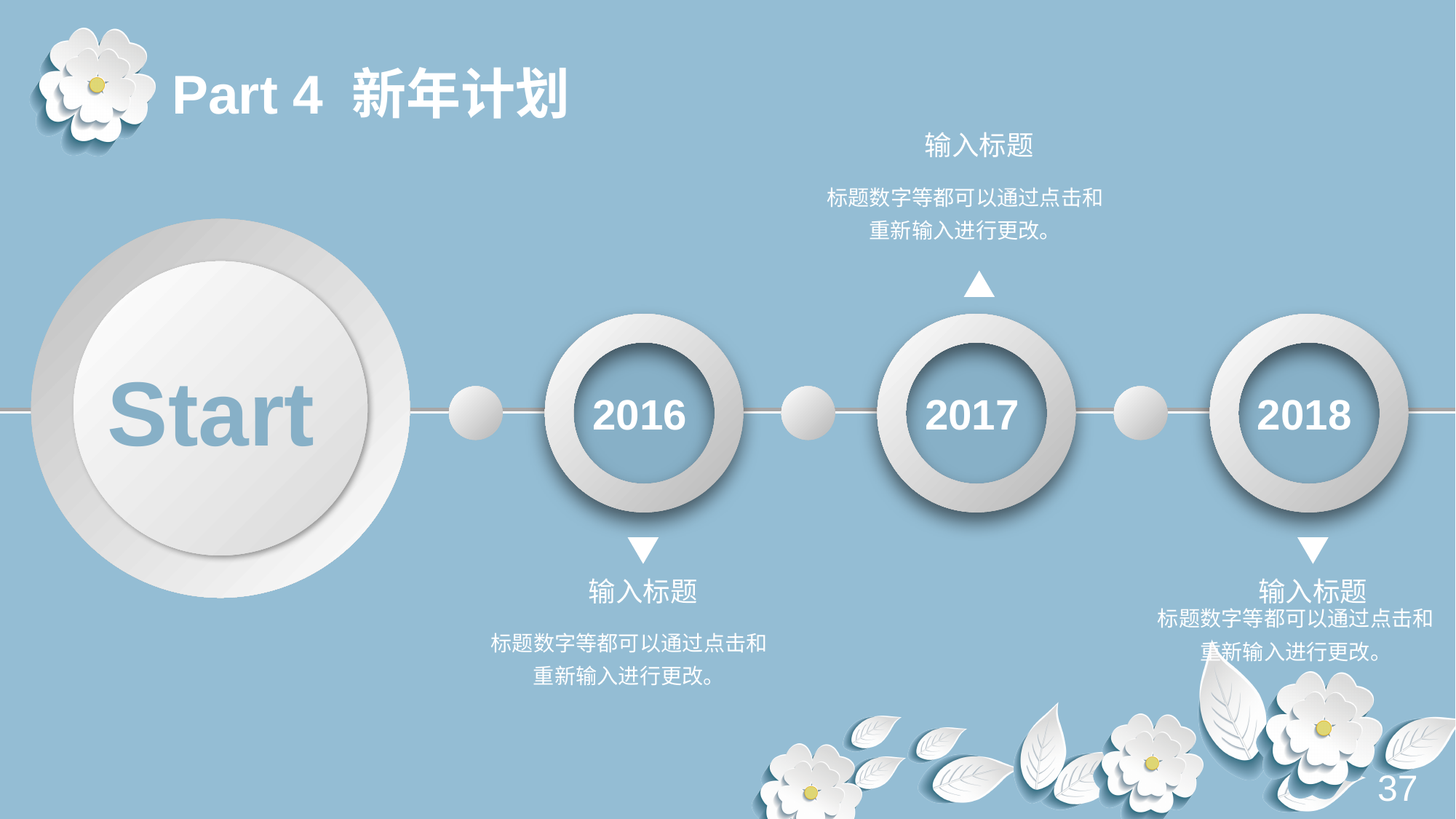

Part 4 新年计划
输入标题
标题数字等都可以通过点击和重新输入进行更改。

Start

2016
2017
2018

输入标题
输入标题
标题数字等都可以通过点击和重新输入进行更改。
标题数字等都可以通过点击和重新输入进行更改。
37
延时符